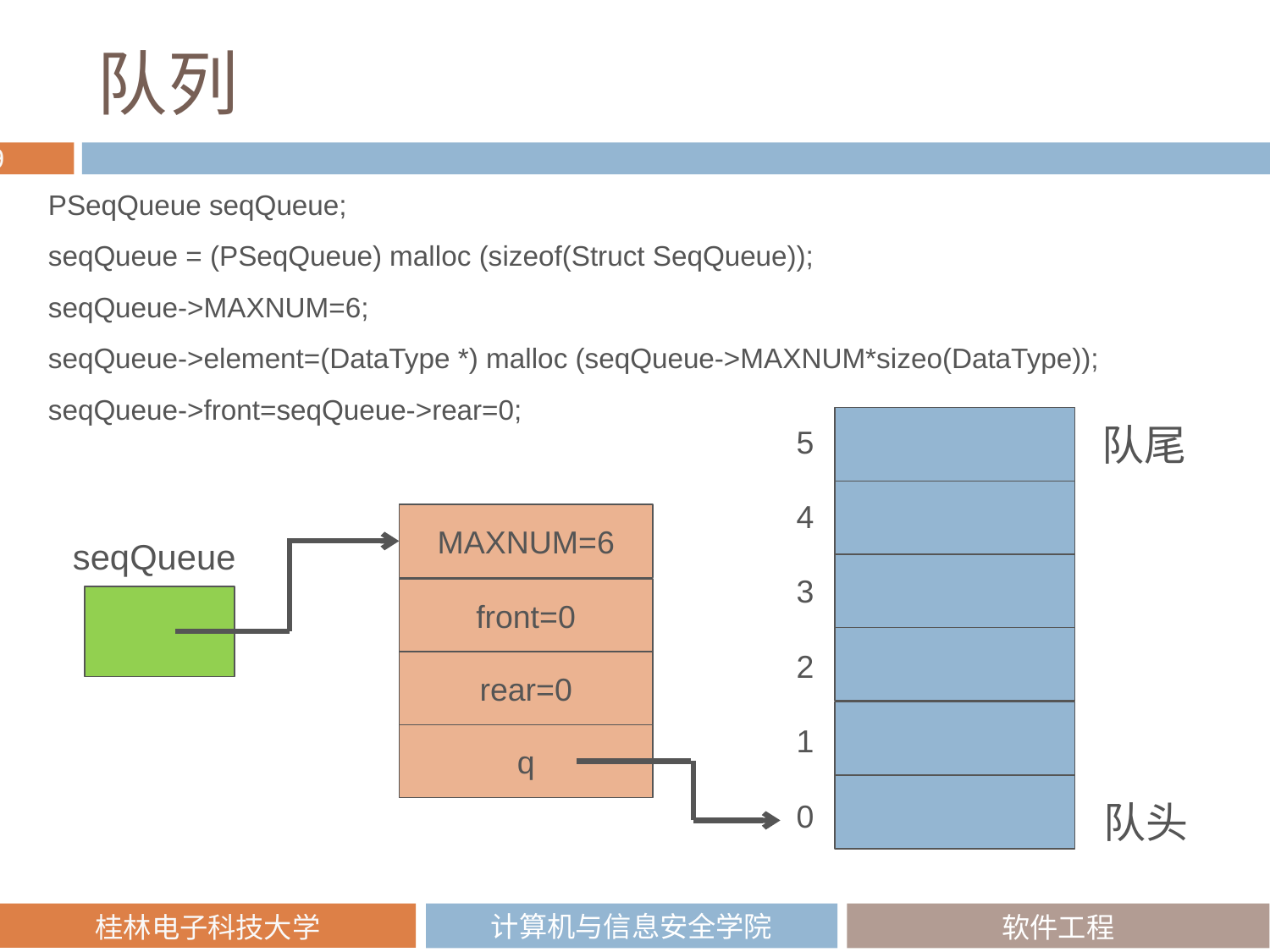

# 队列
PSeqQueue seqQueue;
seqQueue = (PSeqQueue) malloc (sizeof(Struct SeqQueue));
seqQueue->MAXNUM=6;
seqQueue->element=(DataType *) malloc (seqQueue->MAXNUM*sizeo(DataType));
seqQueue->front=seqQueue->rear=0;

队尾
5

4
MAXNUM=6
seqQueue

3
front=0

2
rear=0

1
q

队头
0